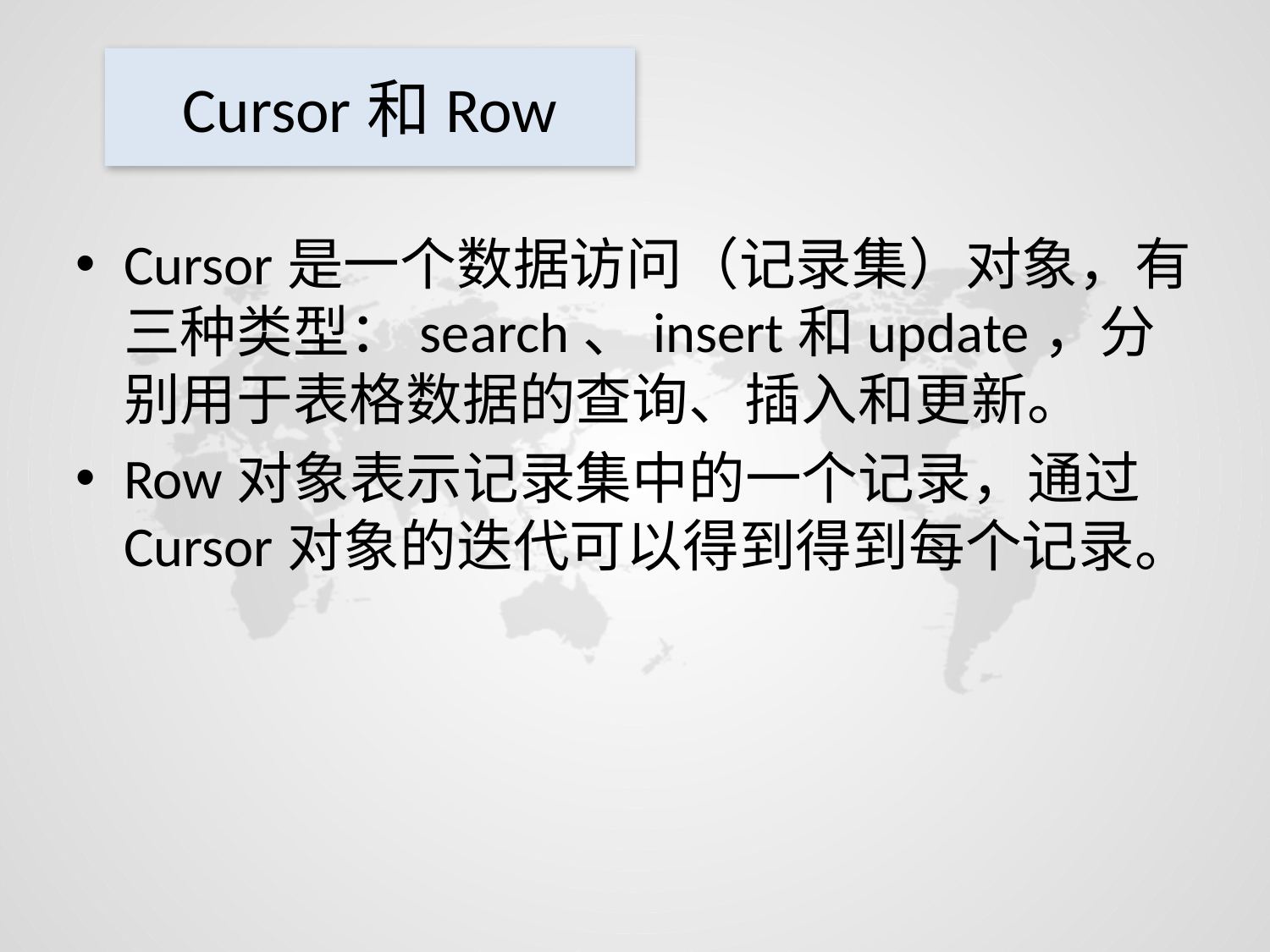

# Cursor和Row
Cursor是一个数据访问（记录集）对象，有三种类型：search、insert和update，分别用于表格数据的查询、插入和更新。
Row对象表示记录集中的一个记录，通过Cursor对象的迭代可以得到得到每个记录。